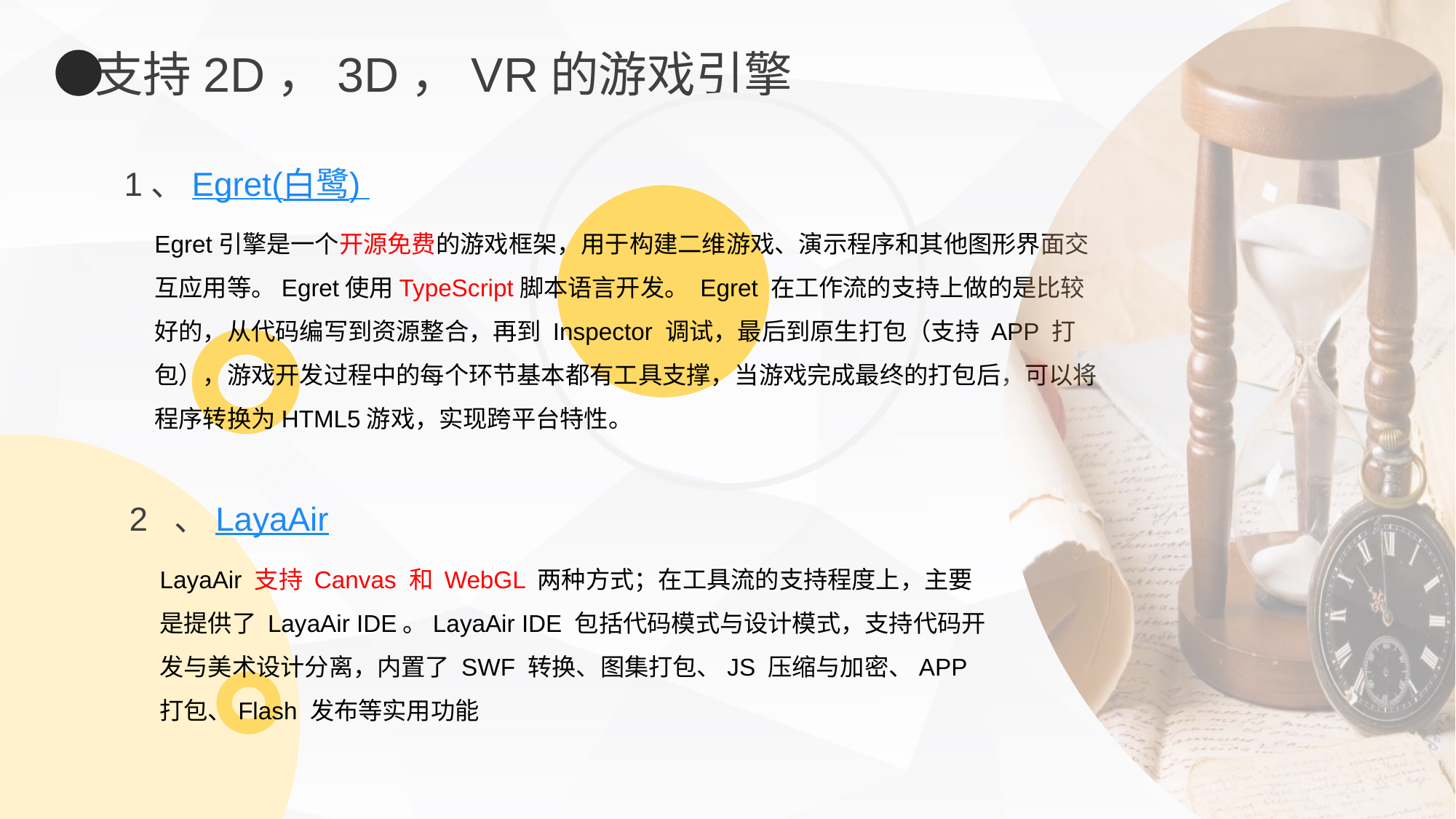

支持2D，3D，VR的游戏引擎

1、Egret(白鹭)
Egret引擎是一个开源免费的游戏框架，用于构建二维游戏、演示程序和其他图形界面交互应用等。Egret使用TypeScript脚本语言开发。 Egret 在工作流的支持上做的是比较好的，从代码编写到资源整合，再到 Inspector 调试，最后到原生打包（支持 APP 打包），游戏开发过程中的每个环节基本都有工具支撑，当游戏完成最终的打包后，可以将程序转换为HTML5游戏，实现跨平台特性。

2 、LayaAir
LayaAir 支持 Canvas 和 WebGL 两种方式；在工具流的支持程度上，主要是提供了 LayaAir IDE。LayaAir IDE 包括代码模式与设计模式，支持代码开发与美术设计分离，内置了 SWF 转换、图集打包、JS 压缩与加密、APP 打包、Flash 发布等实用功能